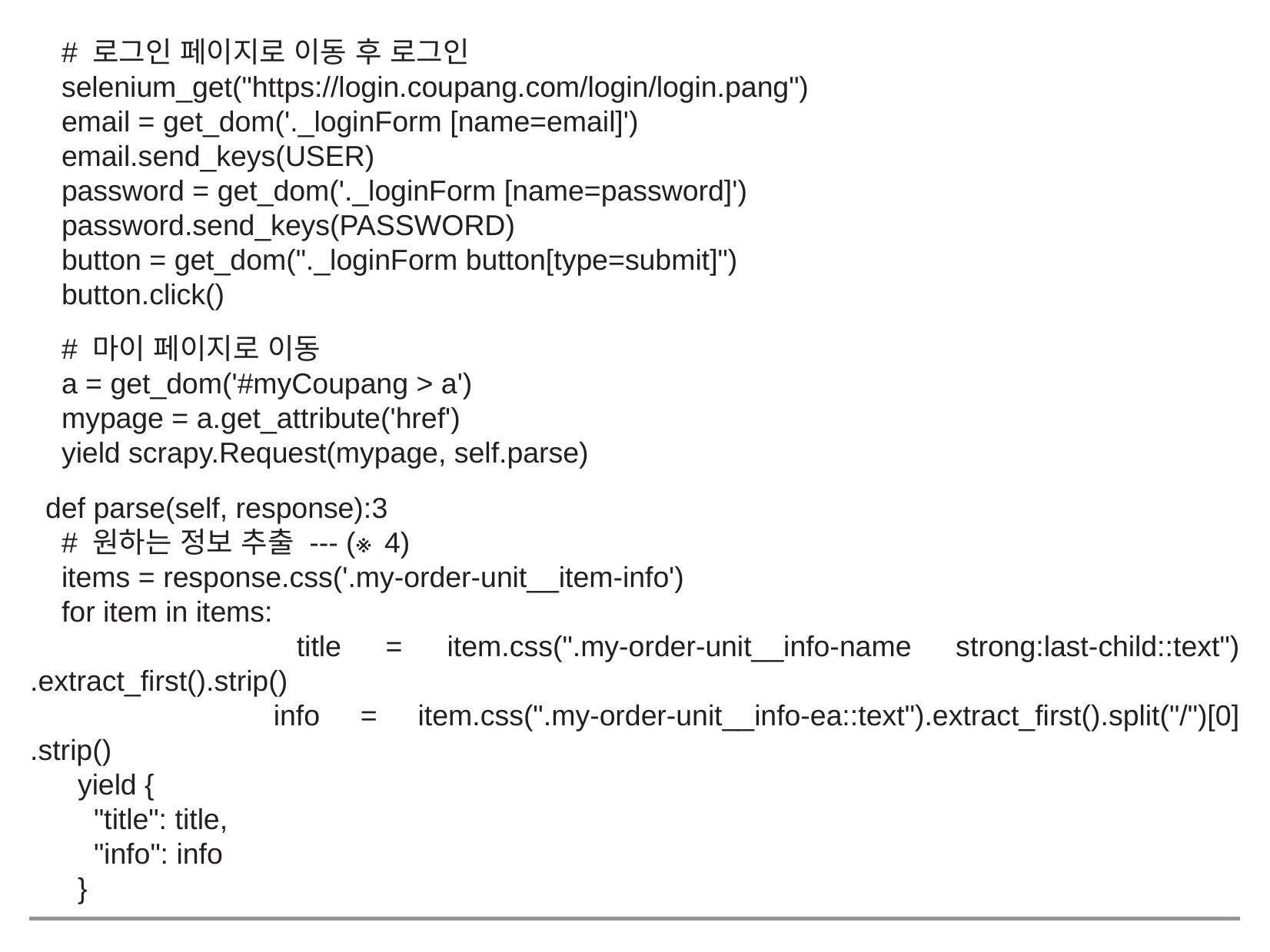

# 로그인 페이지로 이동 후 로그인
    selenium_get("https://login.coupang.com/login/login.pang")
    email = get_dom('._loginForm [name=email]')
    email.send_keys(USER)
    password = get_dom('._loginForm [name=password]')
    password.send_keys(PASSWORD)
    button = get_dom("._loginForm button[type=submit]")
    button.click()

    # 마이 페이지로 이동
    a = get_dom('#myCoupang > a')
    mypage = a.get_attribute('href')
    yield scrapy.Request(mypage, self.parse)

  def parse(self, response):3
    # 원하는 정보 추출 --- (※4)
    items = response.css('.my-order-unit__item-info')
    for item in items:
      title = item.css(".my-order-unit__info-name strong:last-child::text")
.extract_first().strip()
      info = item.css(".my-order-unit__info-ea::text").extract_first().split("/")[0]
.strip()
      yield {
        "title": title,
        "info": info
      }